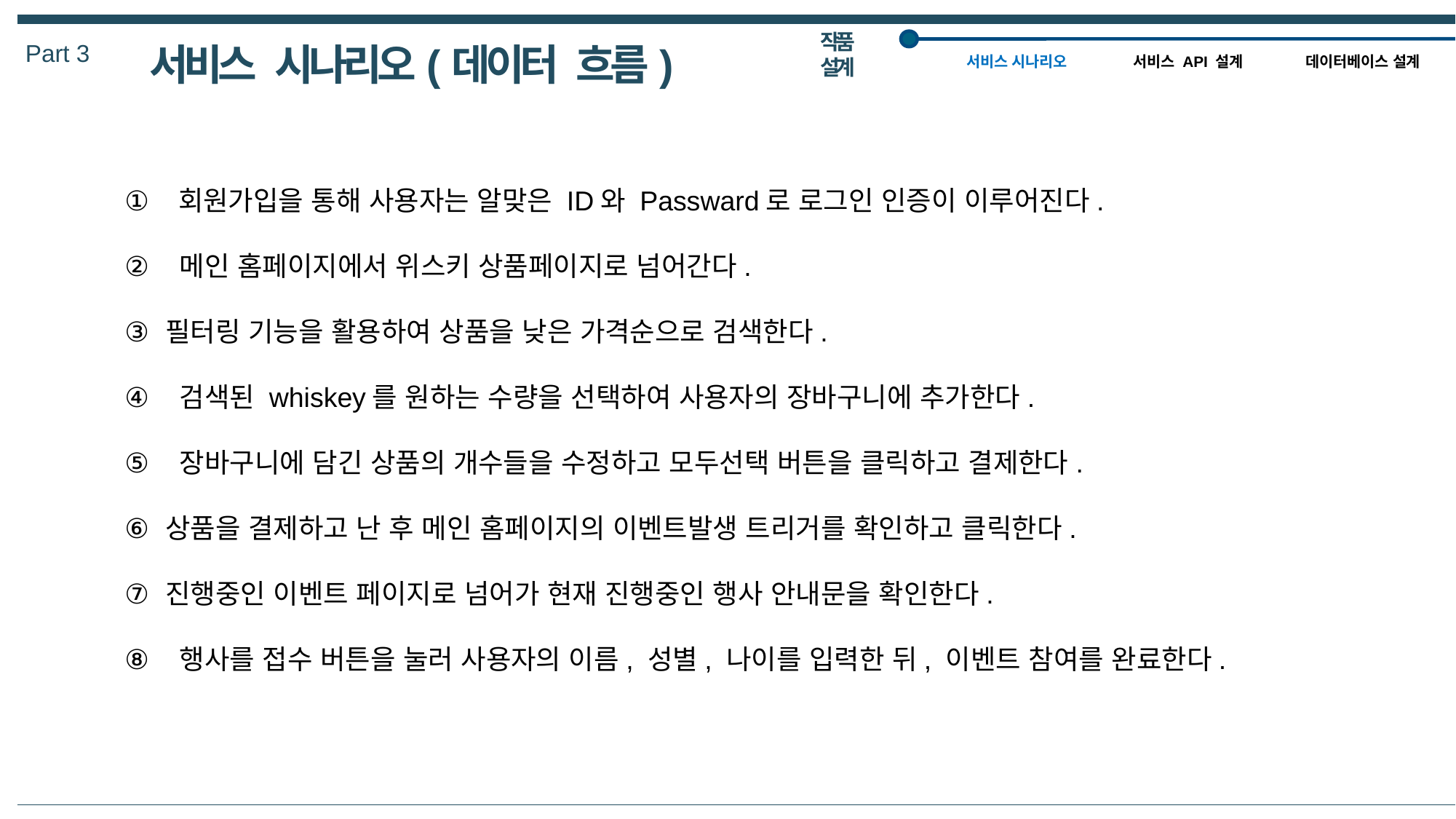

작품                 설계

Part 3
서비스   시나리오(데이터   흐름)
서비스 시나리오
데이터베이스 설계
서비스 API 설계
 회원가입을 통해 사용자는 알맞은 ID와 Passward로 로그인 인증이 이루어진다.
 메인 홈페이지에서 위스키 상품페이지로 넘어간다.
필터링 기능을 활용하여 상품을 낮은 가격순으로 검색한다.
 검색된 whiskey를 원하는 수량을 선택하여 사용자의 장바구니에 추가한다.
 장바구니에 담긴 상품의 개수들을 수정하고 모두선택 버튼을 클릭하고 결제한다.
상품을 결제하고 난 후 메인 홈페이지의 이벤트발생 트리거를 확인하고 클릭한다.
진행중인 이벤트 페이지로 넘어가 현재 진행중인 행사 안내문을 확인한다.
 행사를 접수 버튼을 눌러 사용자의 이름, 성별, 나이를 입력한 뒤, 이벤트 참여를 완료한다.